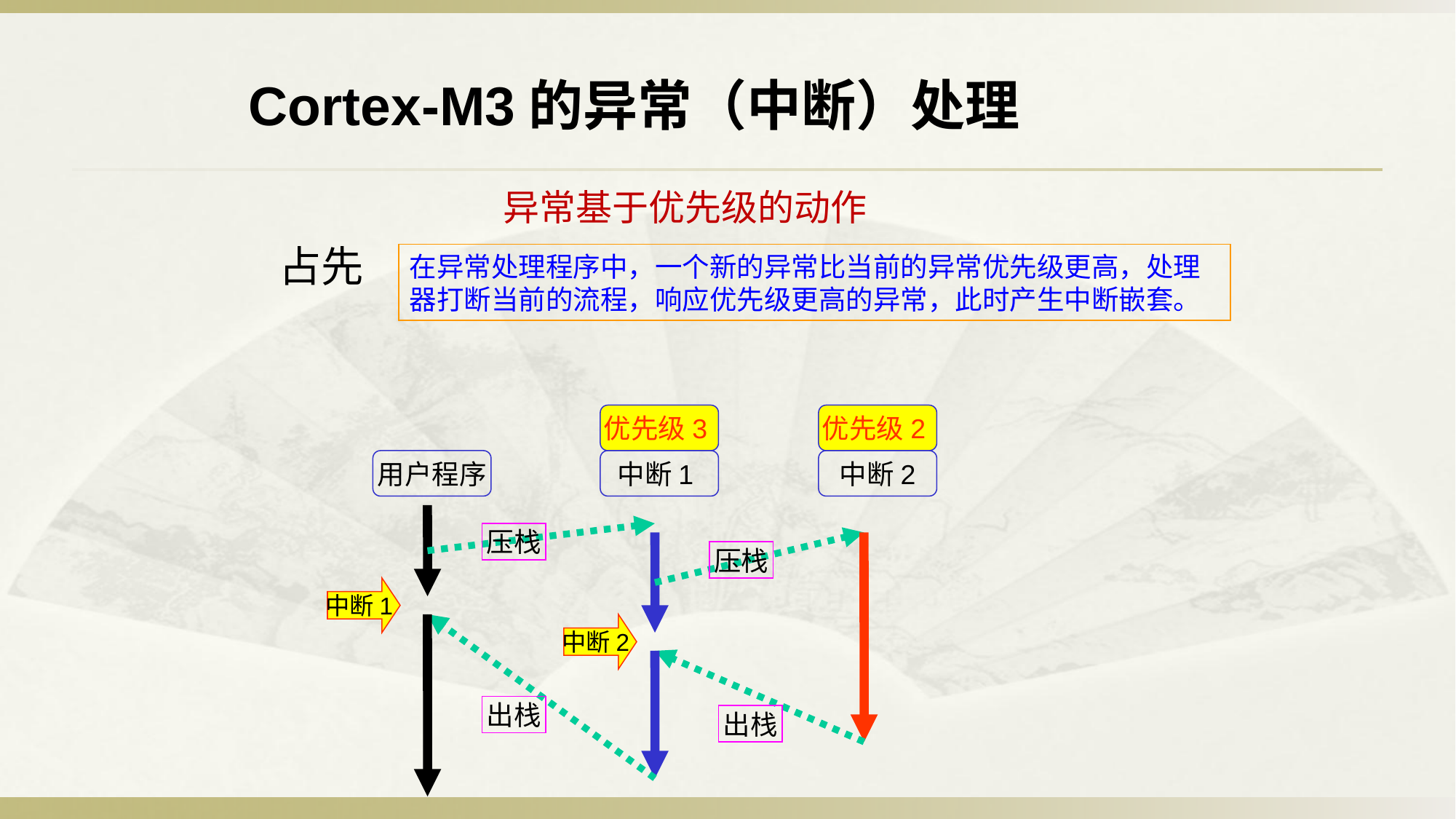

Cortex-M3的异常（中断）处理
异常基于优先级的动作
占先
在异常处理程序中，一个新的异常比当前的异常优先级更高，处理器打断当前的流程，响应优先级更高的异常，此时产生中断嵌套。
优先级3
优先级2
用户程序
中断1
中断2

压栈

压栈
中断1

中断2

出栈
出栈